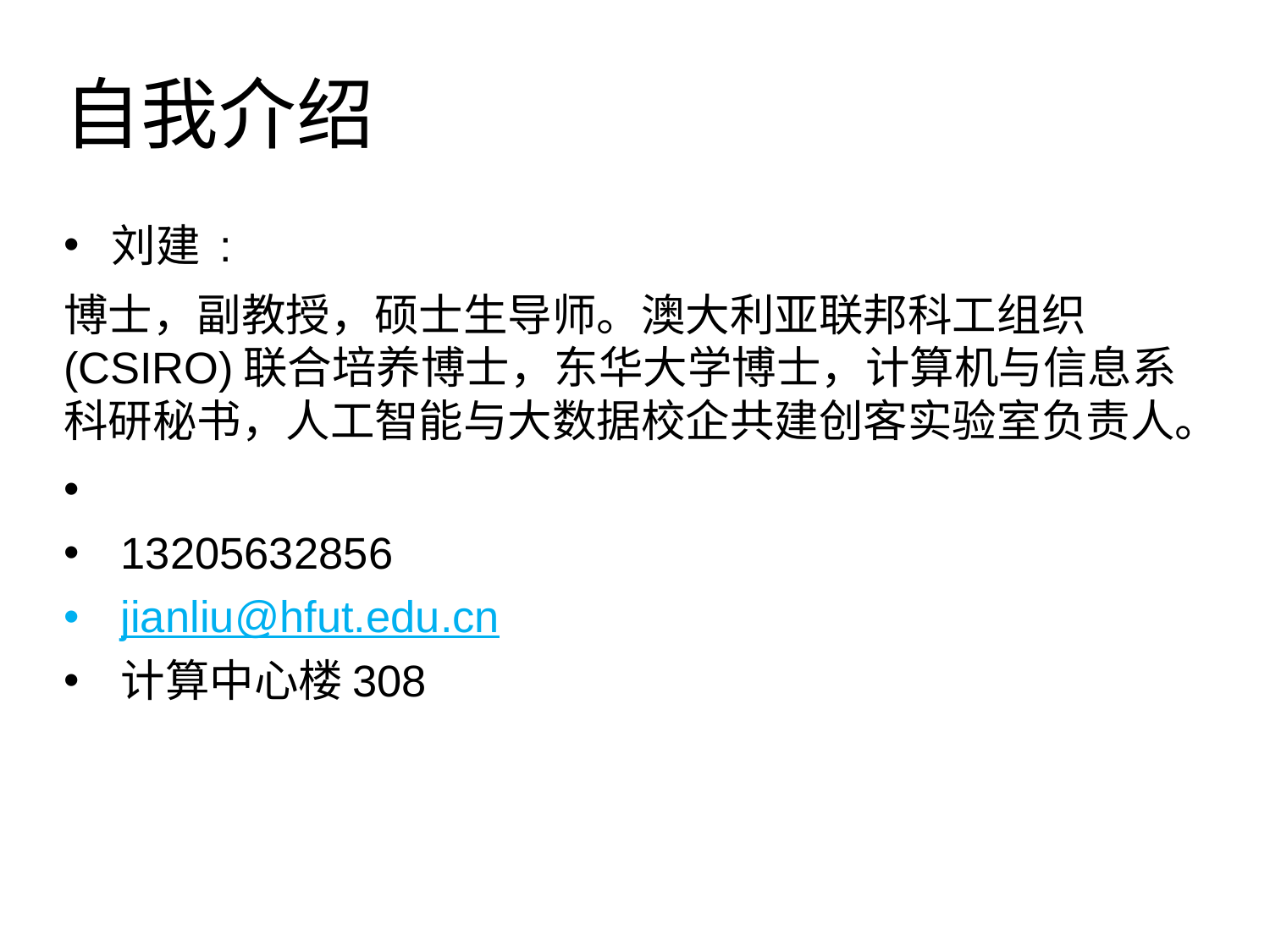

# 自我介绍
 刘建 :
博士，副教授，硕士生导师。澳大利亚联邦科工组织(CSIRO)联合培养博士，东华大学博士，计算机与信息系科研秘书，人工智能与大数据校企共建创客实验室负责人。

13205632856
jianliu@hfut.edu.cn
计算中心楼308